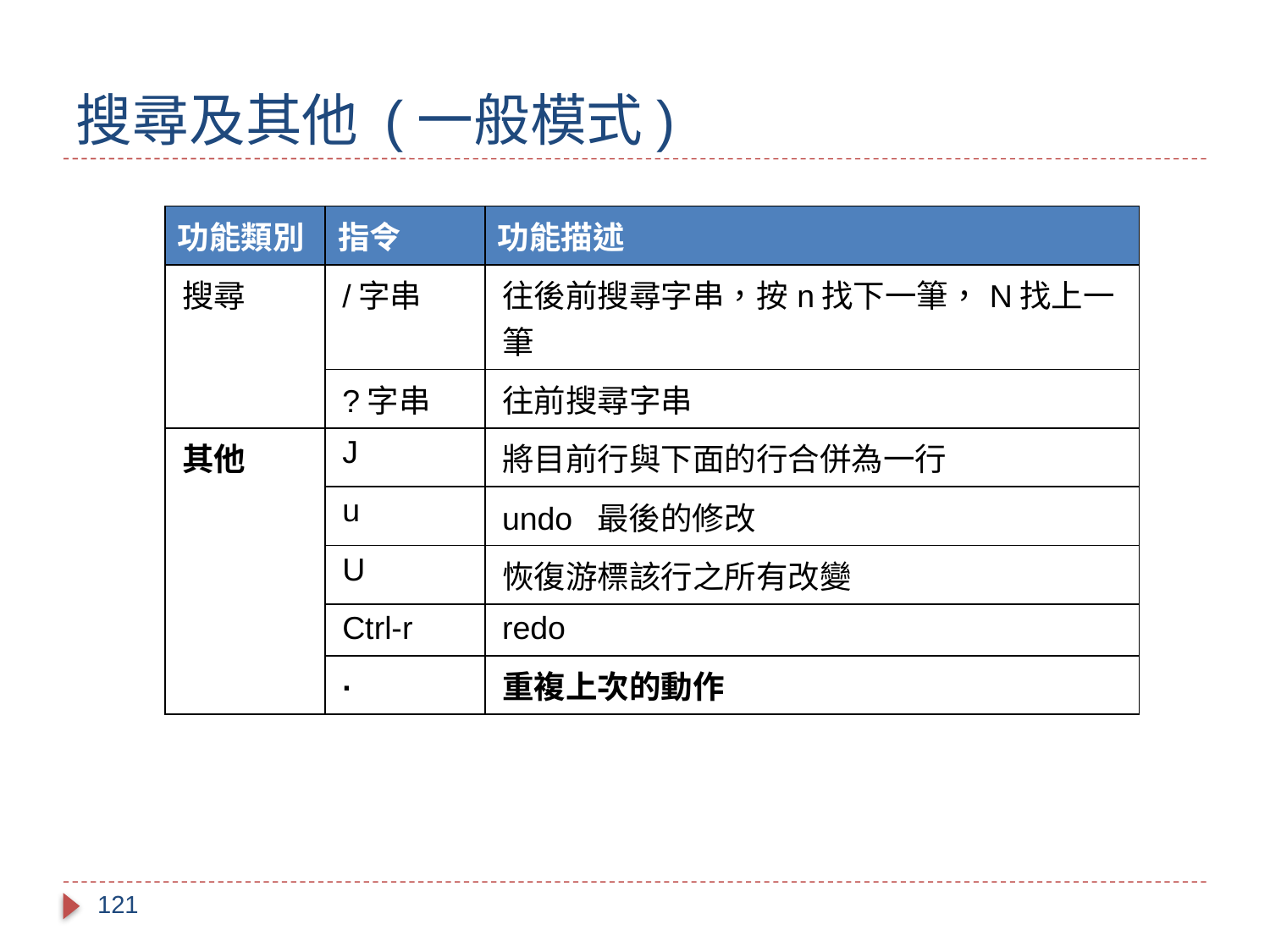

# 搜尋及其他 (一般模式)

| 功能類別 | 指令 | 功能描述 |
| --- | --- | --- |
| 搜尋 | /字串 | 往後前搜尋字串，按n找下一筆，N找上一筆 |
|  | ?字串 | 往前搜尋字串 |
| 其他 | J | 將目前行與下面的行合併為一行 |
|  | u | undo 最後的修改 |
|  | U | 恢復游標該行之所有改變 |
|  | Ctrl-r | redo |
|  | . | 重複上次的動作 |
121